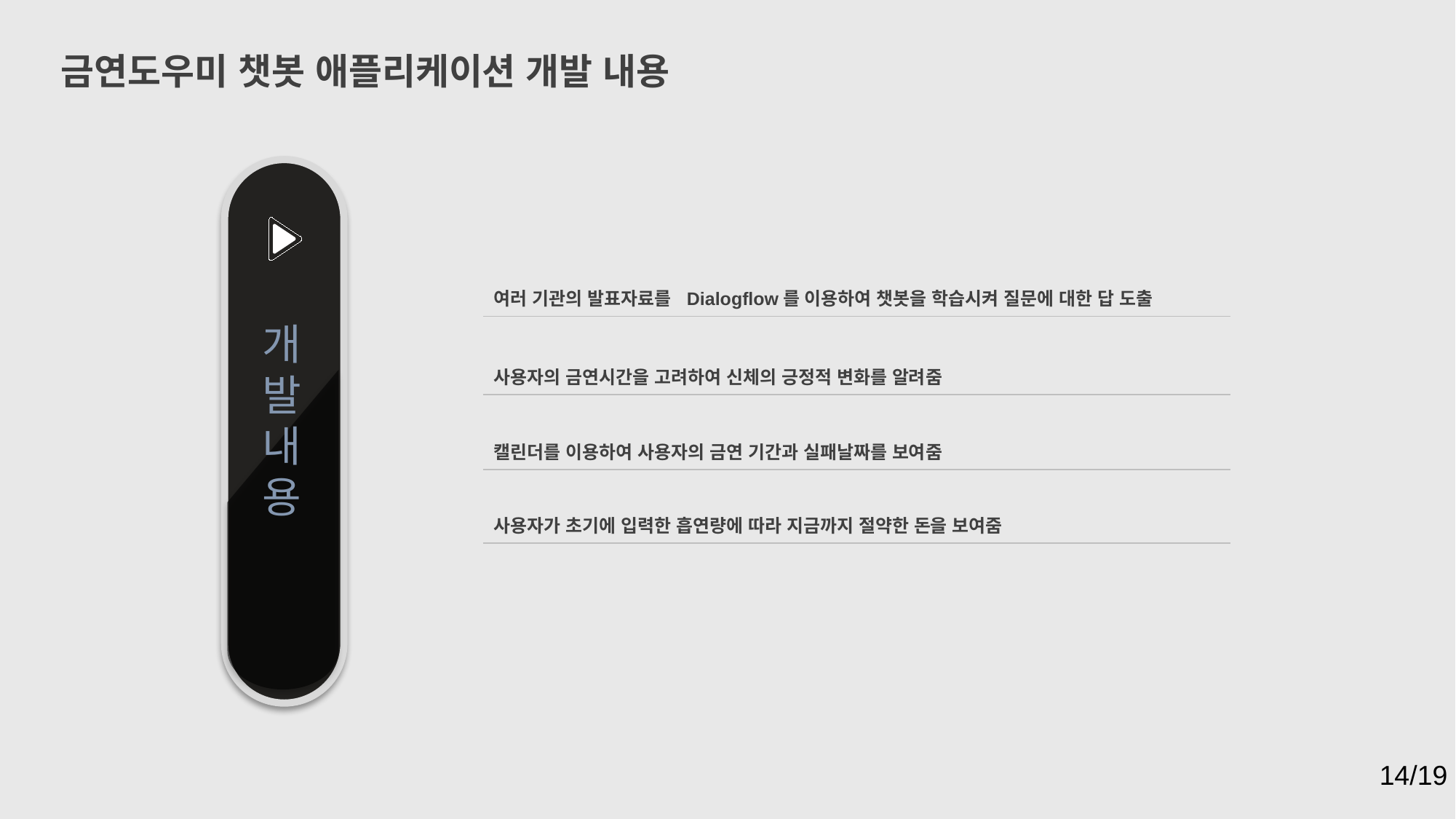

금연도우미 챗봇 애플리케이션 개발 내용

| 여러 기관의 발표자료를 Dialogflow를 이용하여 챗봇을 학습시켜 질문에 대한 답 도출 |
| --- |
| 사용자의 금연시간을 고려하여 신체의 긍정적 변화를 알려줌 |
| 캘린더를 이용하여 사용자의 금연 기간과 실패날짜를 보여줌 |
| 사용자가 초기에 입력한 흡연량에 따라 지금까지 절약한 돈을 보여줌 |
개
발
내
용

14/19